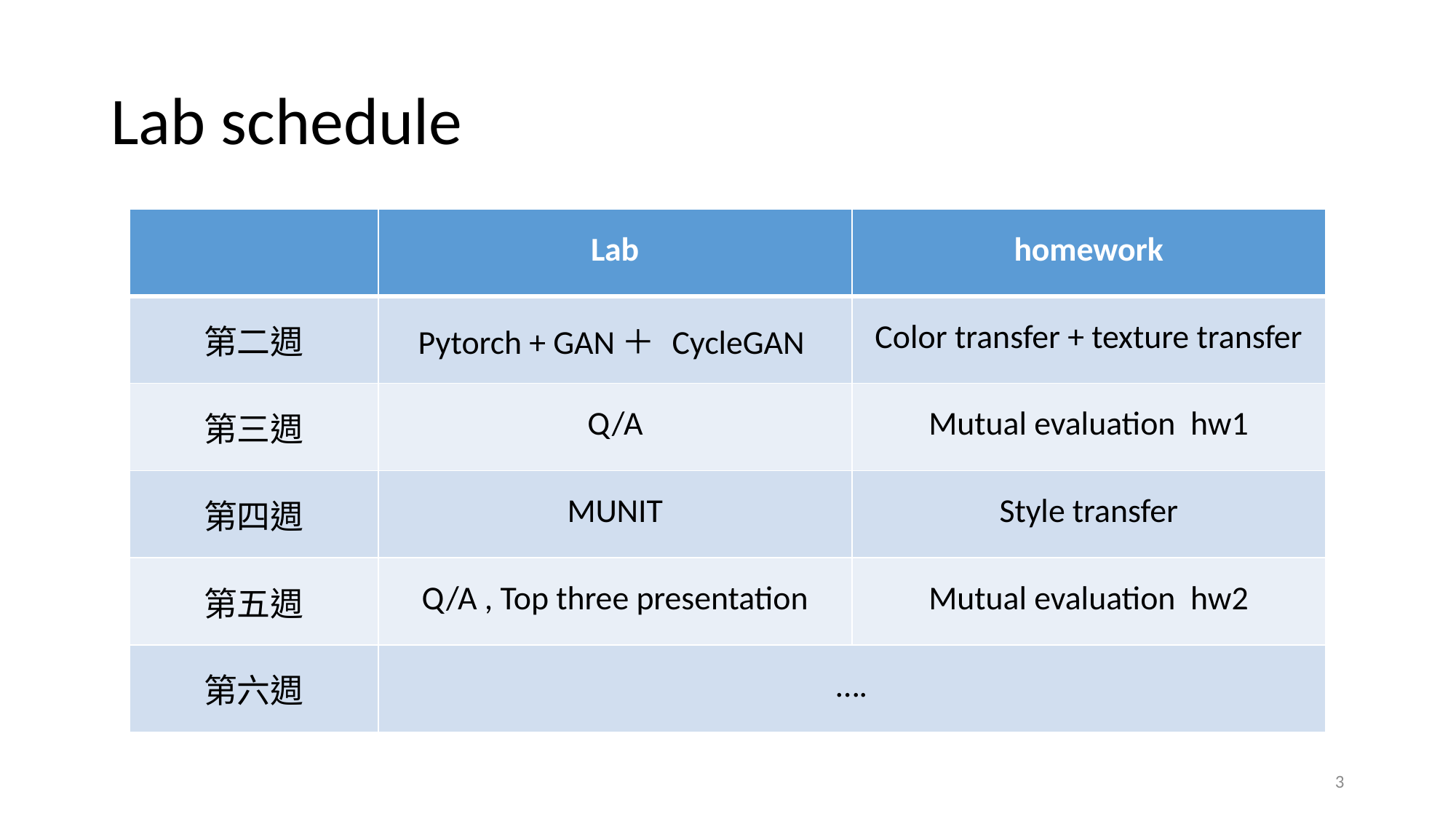

# Lab schedule
|  | Lab | homework |
| --- | --- | --- |
| 第二週 | Pytorch + GAN＋ CycleGAN | Color transfer + texture transfer |
| 第三週 | Q/A | Mutual evaluation hw1 |
| 第四週 | MUNIT | Style transfer |
| 第五週 | Q/A , Top three presentation | Mutual evaluation hw2 |
| 第六週 | …. |  |
3